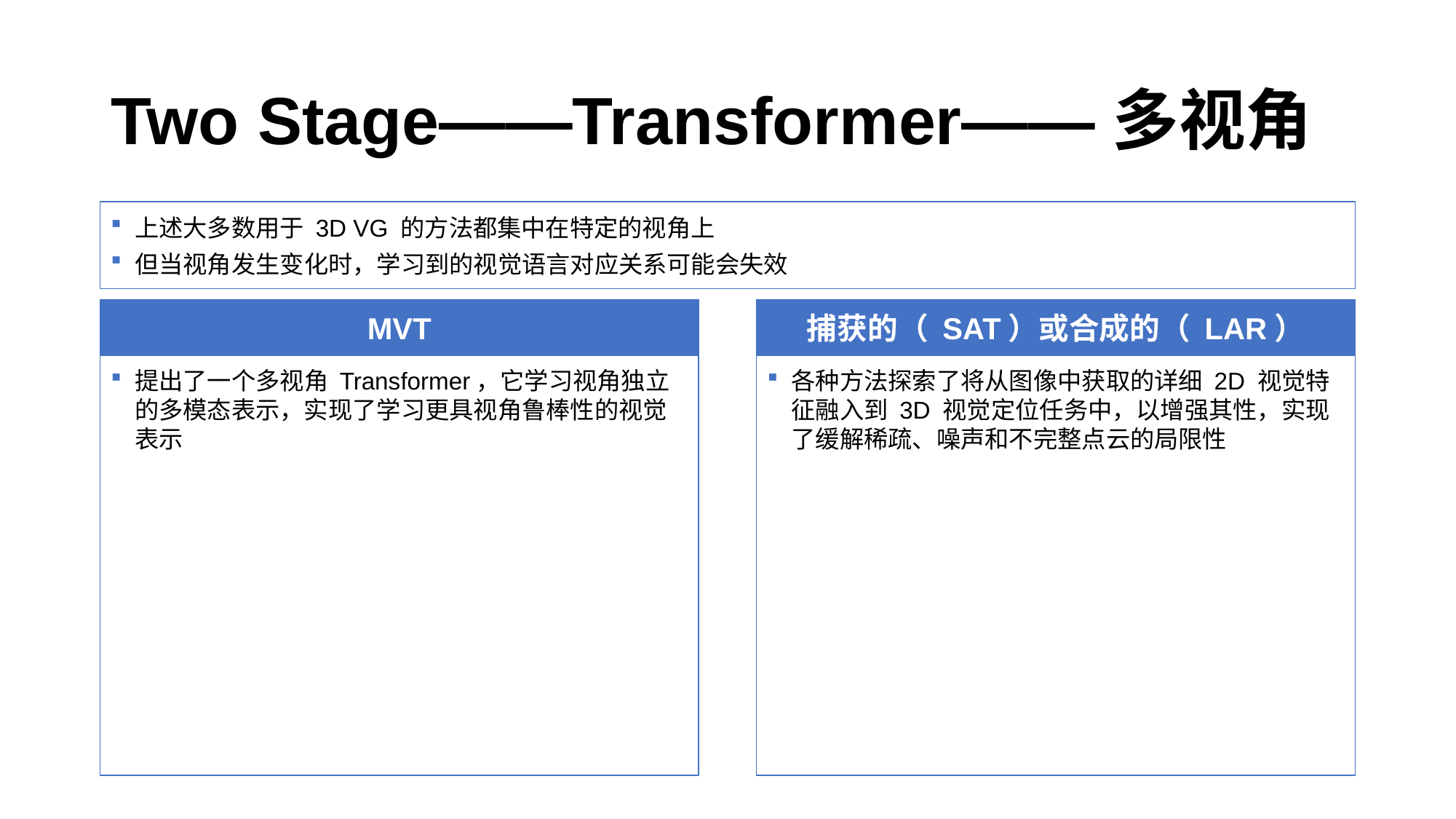

# Two Stage——Transformer——多视角
上述大多数用于 3D VG 的方法都集中在特定的视角上
但当视角发生变化时，学习到的视觉语言对应关系可能会失效

MVT
捕获的（ SAT）或合成的（ LAR）
提出了一个多视角 Transformer，它学习视角独立的多模态表示，实现了学习更具视角鲁棒性的视觉表示

各种方法探索了将从图像中获取的详细 2D 视觉特征融入到 3D 视觉定位任务中，以增强其性，实现了缓解稀疏、噪声和不完整点云的局限性